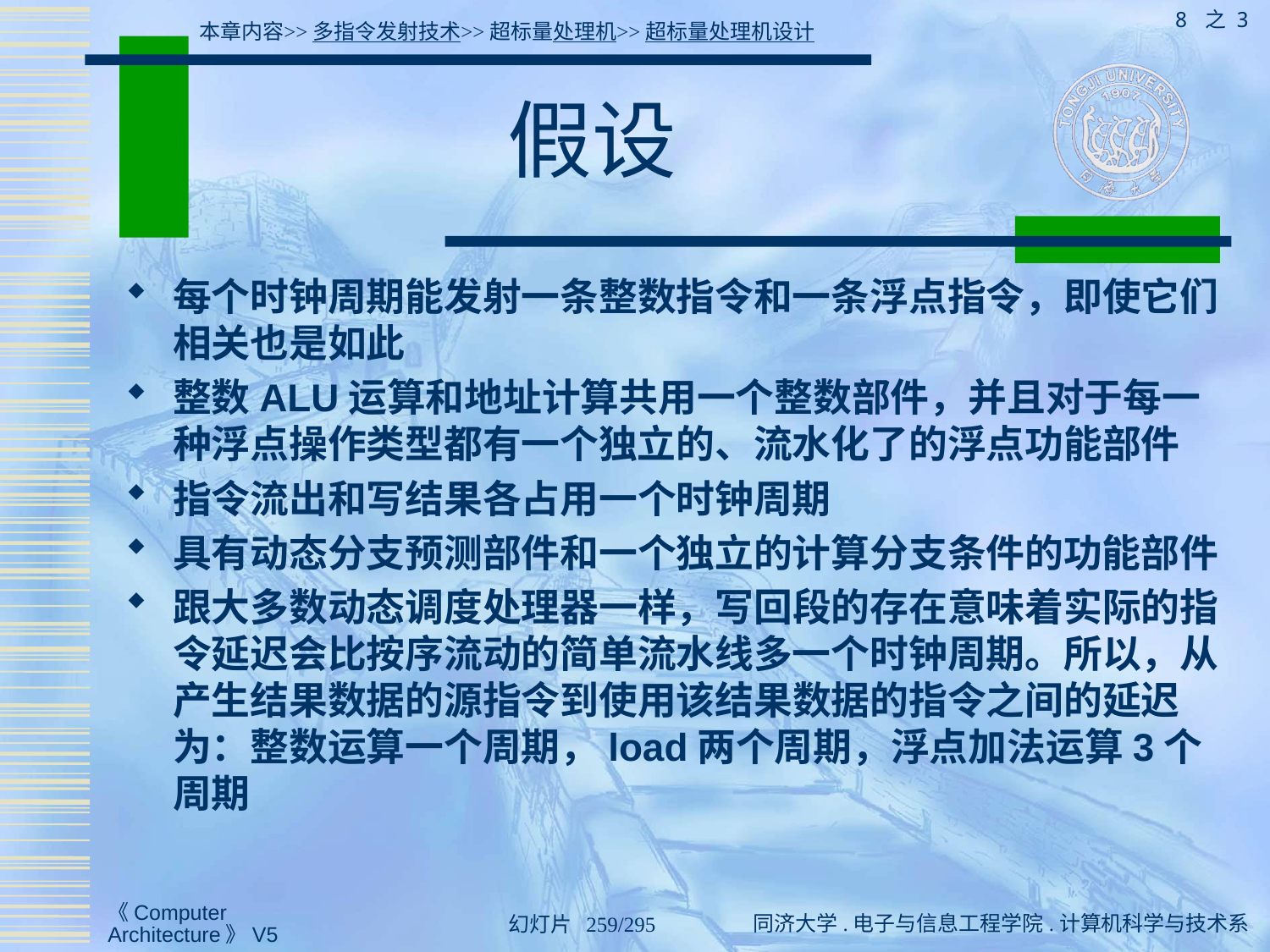

8 之 3
本章内容>>多指令发射技术>>超标量处理机>>超标量处理机设计
# 假设
每个时钟周期能发射一条整数指令和一条浮点指令，即使它们相关也是如此
整数ALU运算和地址计算共用一个整数部件，并且对于每一种浮点操作类型都有一个独立的、流水化了的浮点功能部件
指令流出和写结果各占用一个时钟周期
具有动态分支预测部件和一个独立的计算分支条件的功能部件
跟大多数动态调度处理器一样，写回段的存在意味着实际的指令延迟会比按序流动的简单流水线多一个时钟周期。所以，从产生结果数据的源指令到使用该结果数据的指令之间的延迟为：整数运算一个周期，load两个周期，浮点加法运算3个周期